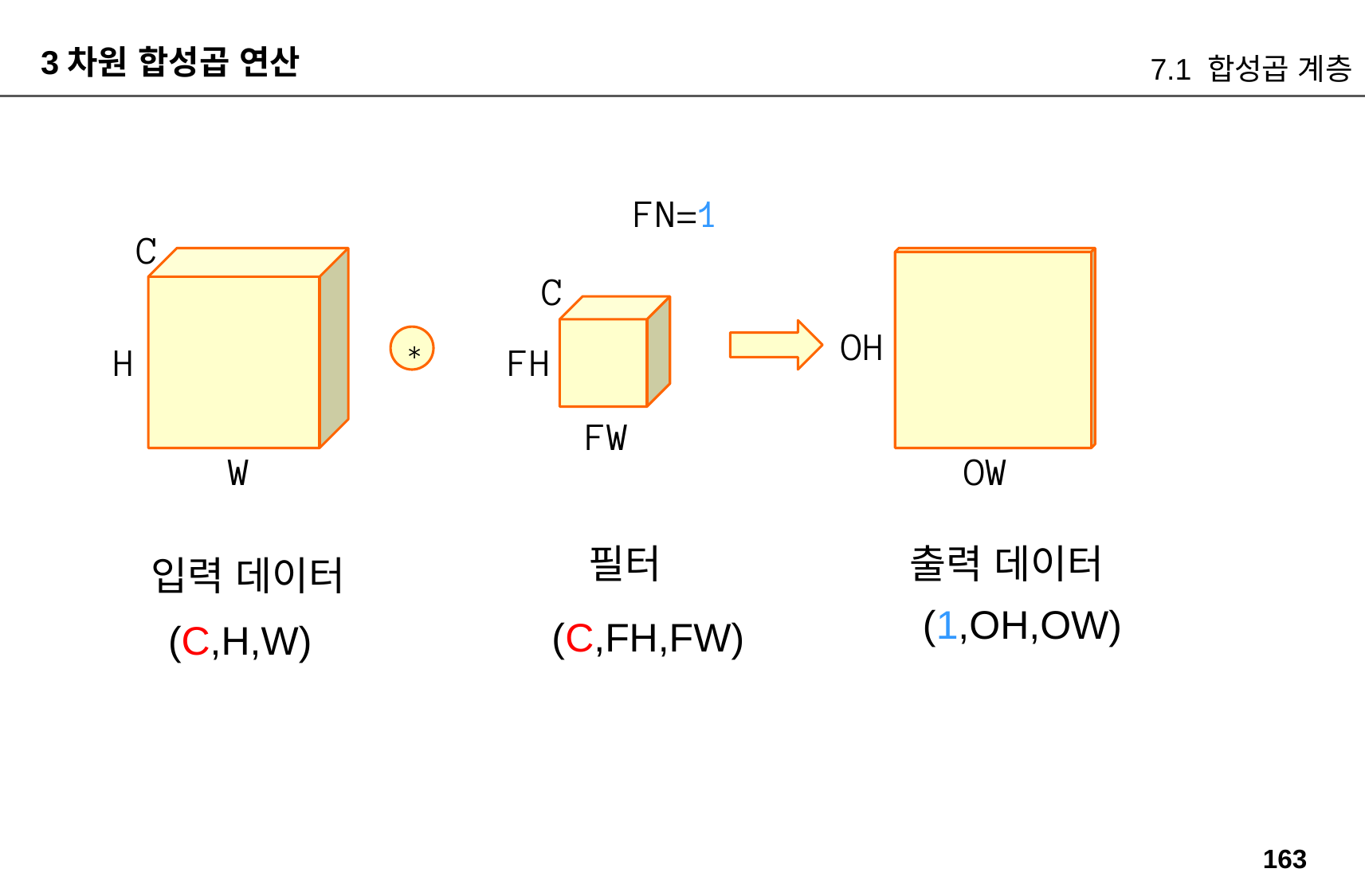

3차원 합성곱 연산
7.1 합성곱 계층
FN=1
C

C

OH

*
FH
H
FW
W
OW
출력 데이터
필터
입력 데이터
(1,OH,OW)
(C,FH,FW)
(C,H,W)